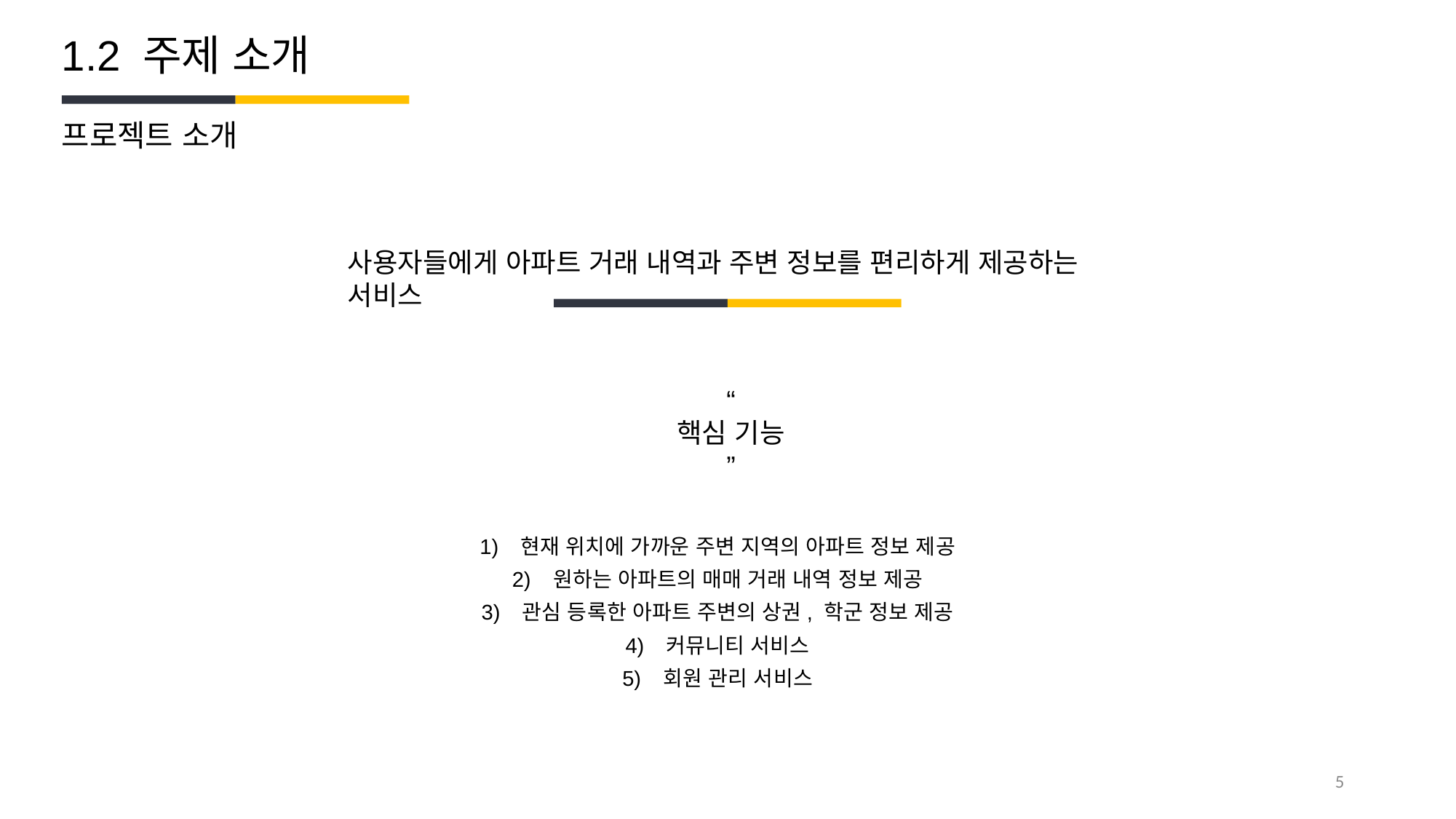

1.2 주제 소개

프로젝트 소개

사용자들에게 아파트 거래 내역과 주변 정보를 편리하게 제공하는 서비스

“
핵심 기능
”
현재 위치에 가까운 주변 지역의 아파트 정보 제공
원하는 아파트의 매매 거래 내역 정보 제공
관심 등록한 아파트 주변의 상권, 학군 정보 제공
커뮤니티 서비스
회원 관리 서비스

5